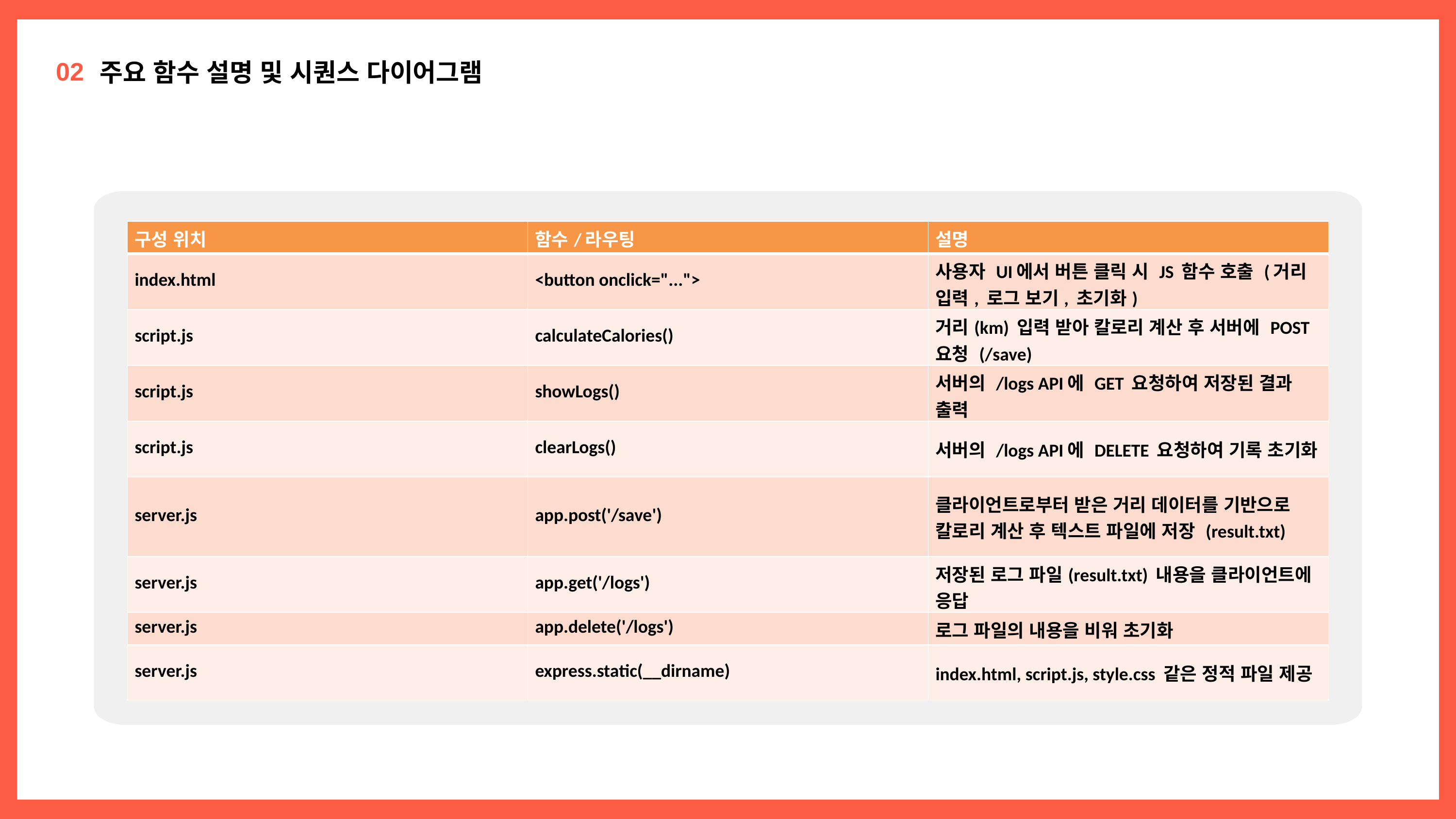

02
주요 함수 설명 및 시퀀스 다이어그램

| 구성 위치 | 함수/라우팅 | 설명 |
| --- | --- | --- |
| index.html | <button onclick="..."> | 사용자 UI에서 버튼 클릭 시 JS 함수 호출 (거리 입력, 로그 보기, 초기화) |
| script.js | calculateCalories() | 거리(km) 입력 받아 칼로리 계산 후 서버에 POST 요청 (/save) |
| script.js | showLogs() | 서버의 /logs API에 GET 요청하여 저장된 결과 출력 |
| script.js | clearLogs() | 서버의 /logs API에 DELETE 요청하여 기록 초기화 |
| server.js | app.post('/save') | 클라이언트로부터 받은 거리 데이터를 기반으로 칼로리 계산 후 텍스트 파일에 저장 (result.txt) |
| server.js | app.get('/logs') | 저장된 로그 파일(result.txt) 내용을 클라이언트에 응답 |
| server.js | app.delete('/logs') | 로그 파일의 내용을 비워 초기화 |
| server.js | express.static(\_\_dirname) | index.html, script.js, style.css 같은 정적 파일 제공 |